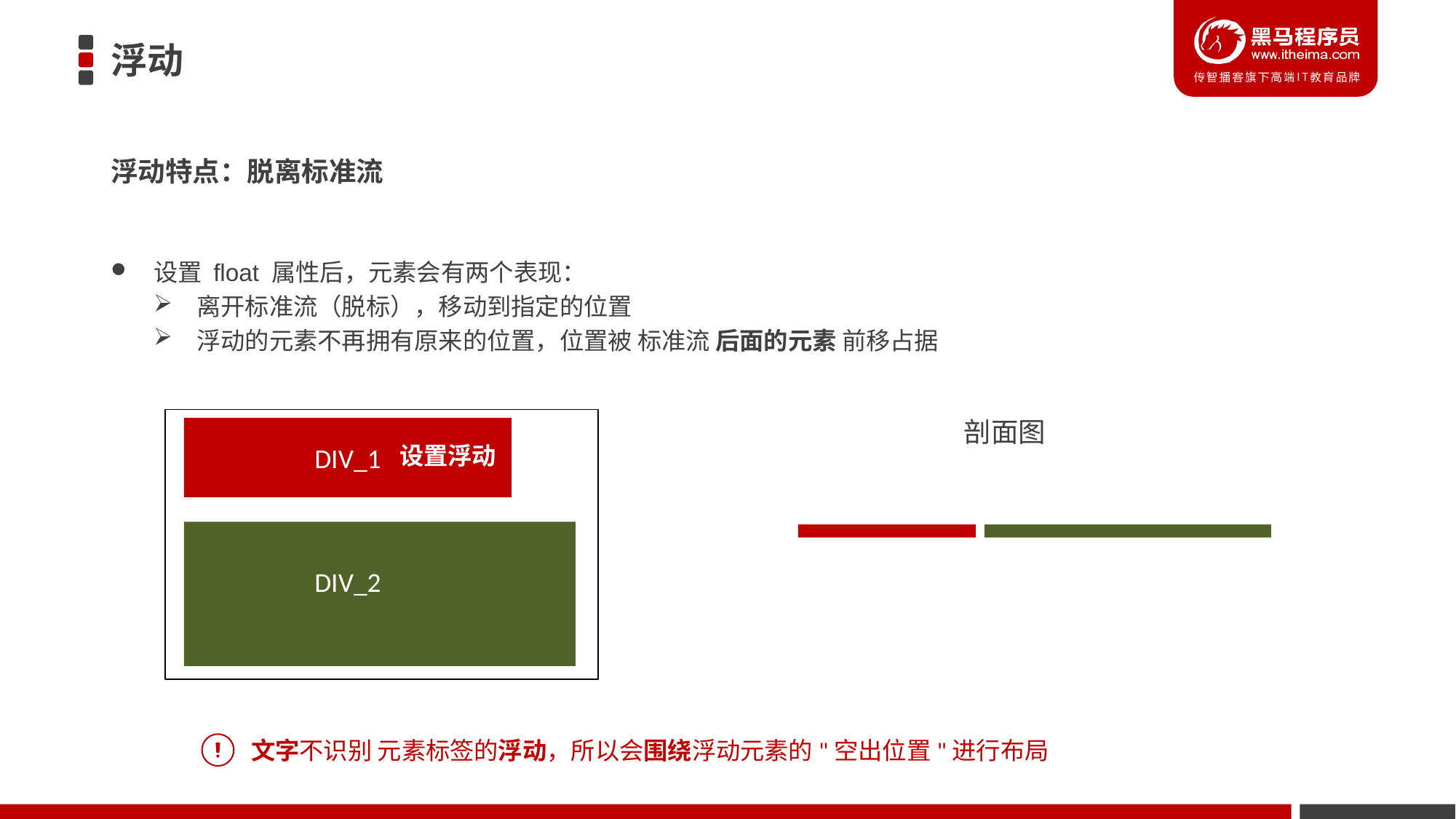

# 浮动
浮动特点：脱离标准流
设置 float 属性后，元素会有两个表现：
离开标准流（脱标），移动到指定的位置
浮动的元素不再拥有原来的位置，位置被 标准流 后面的元素 前移占据

剖面图
DIV_1
设置浮动

DIV_2
文字不识别 元素标签的浮动，所以会围绕浮动元素的"空出位置"进行布局